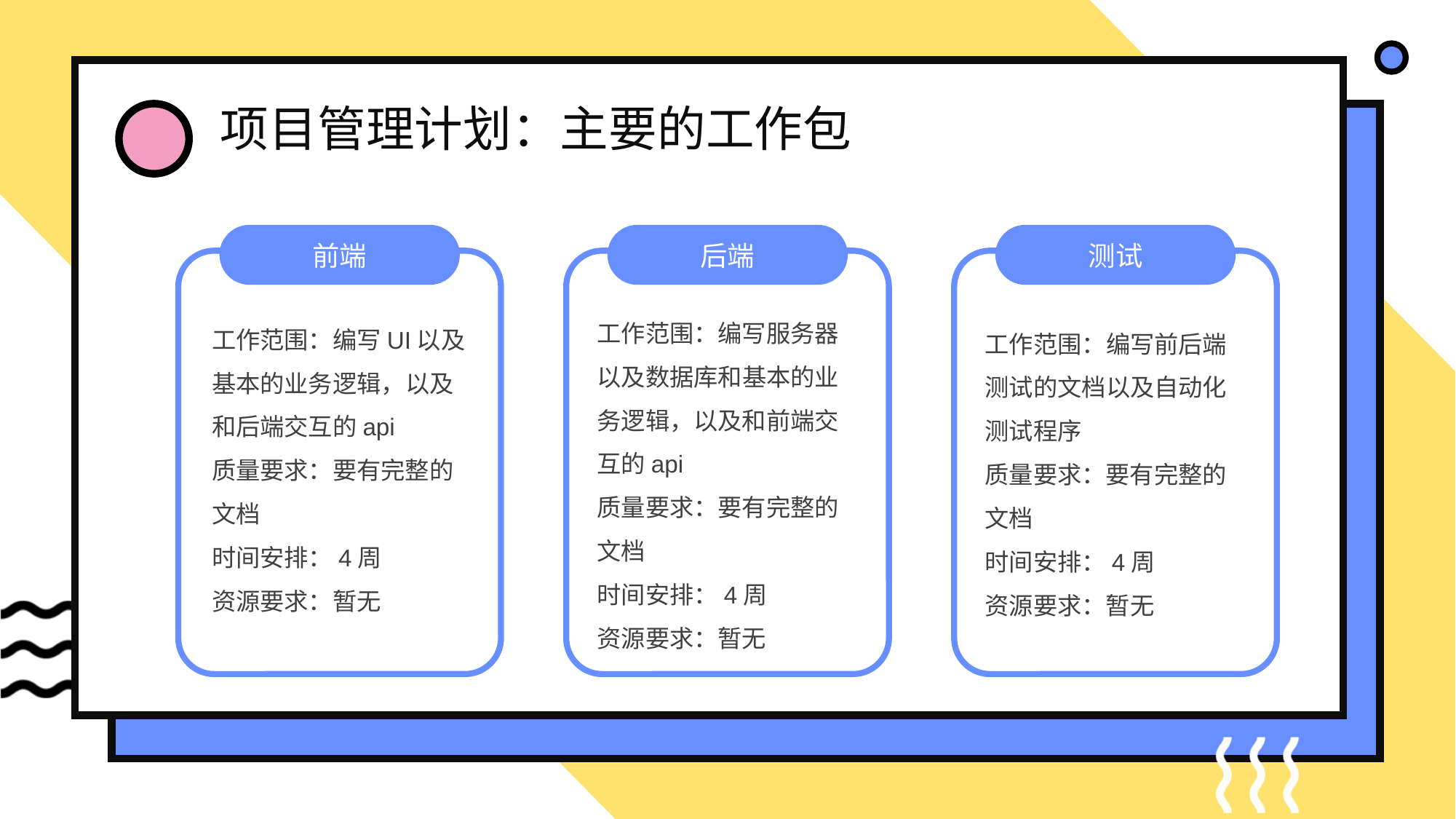

项目管理计划：主要的工作包
前端

工作范围：编写UI以及基本的业务逻辑，以及和后端交互的api
质量要求：要有完整的文档
时间安排：4周
资源要求：暂无
后端

测试

工作范围：编写服务器以及数据库和基本的业务逻辑，以及和前端交互的api
质量要求：要有完整的文档
时间安排：4周
资源要求：暂无
工作范围：编写前后端测试的文档以及自动化测试程序
质量要求：要有完整的文档
时间安排：4周
资源要求：暂无